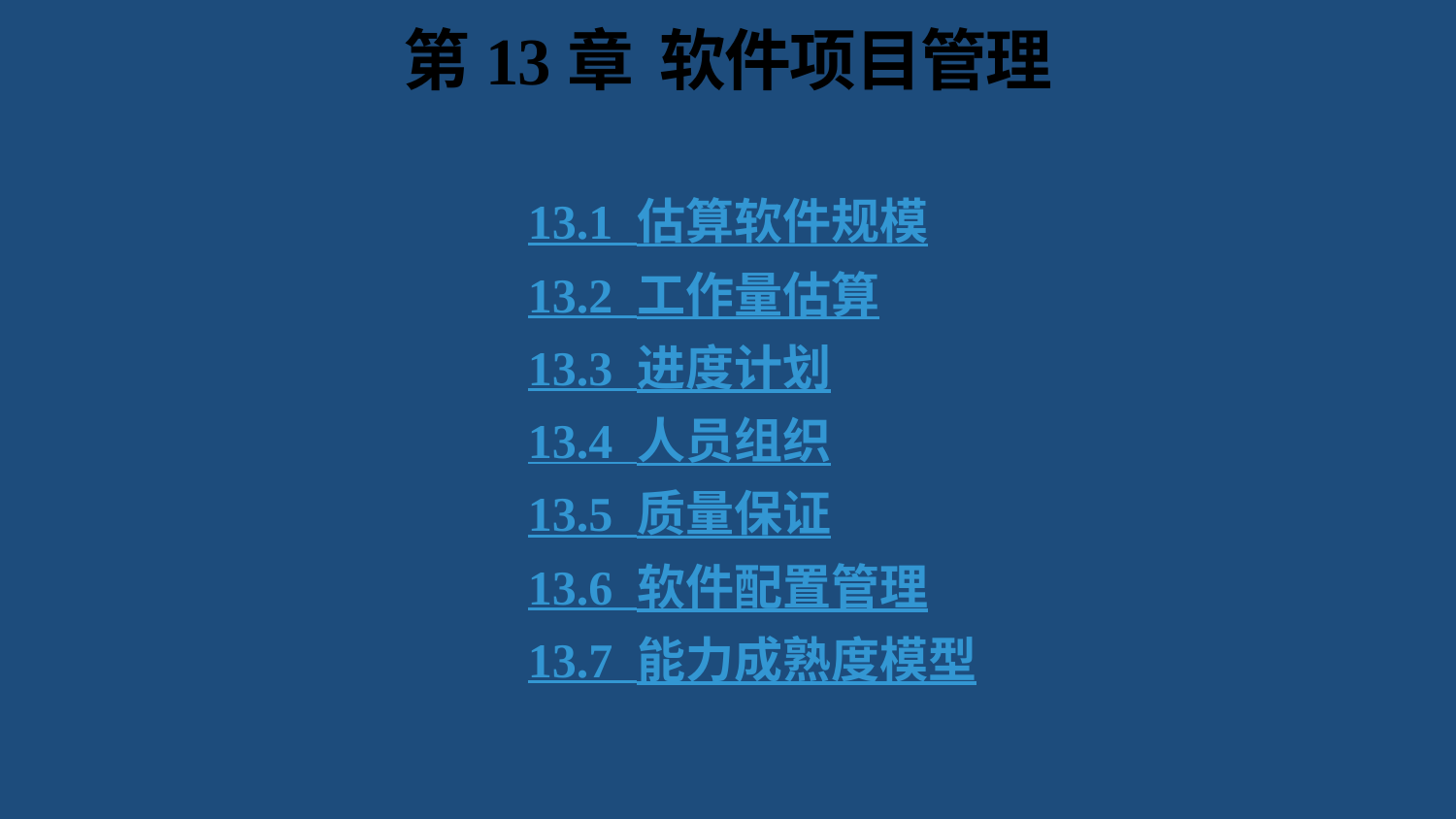

# 第13章  软件项目管理
13.1  估算软件规模
13.2  工作量估算
13.3  进度计划
13.4  人员组织
13.5  质量保证
13.6  软件配置管理
13.7  能力成熟度模型